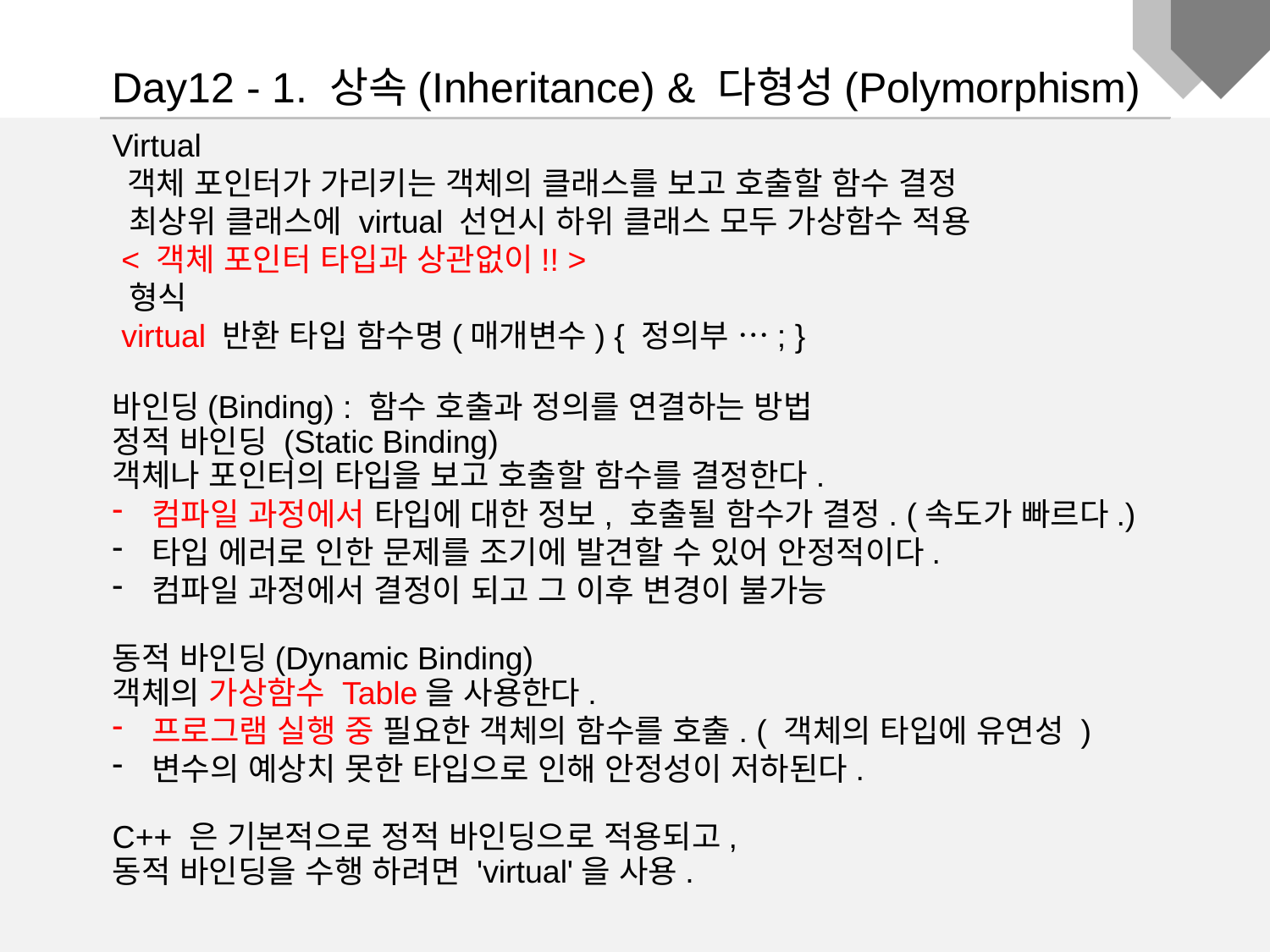

Day12 - 1. 상속(Inheritance) & 다형성(Polymorphism)
Virtual
 객체 포인터가 가리키는 객체의 클래스를 보고 호출할 함수 결정
 최상위 클래스에 virtual 선언시 하위 클래스 모두 가상함수 적용
 < 객체 포인터 타입과 상관없이!! >
 형식
 virtual 반환 타입 함수명(매개변수) { 정의부 …; }

바인딩(Binding) : 함수 호출과 정의를 연결하는 방법
정적 바인딩 (Static Binding)
객체나 포인터의 타입을 보고 호출할 함수를 결정한다.
컴파일 과정에서 타입에 대한 정보, 호출될 함수가 결정. (속도가 빠르다.)
타입 에러로 인한 문제를 조기에 발견할 수 있어 안정적이다.
컴파일 과정에서 결정이 되고 그 이후 변경이 불가능

동적 바인딩(Dynamic Binding)
객체의 가상함수 Table을 사용한다.
프로그램 실행 중 필요한 객체의 함수를 호출. ( 객체의 타입에 유연성 )
변수의 예상치 못한 타입으로 인해 안정성이 저하된다.

C++ 은 기본적으로 정적 바인딩으로 적용되고,
동적 바인딩을 수행 하려면 'virtual'을 사용.